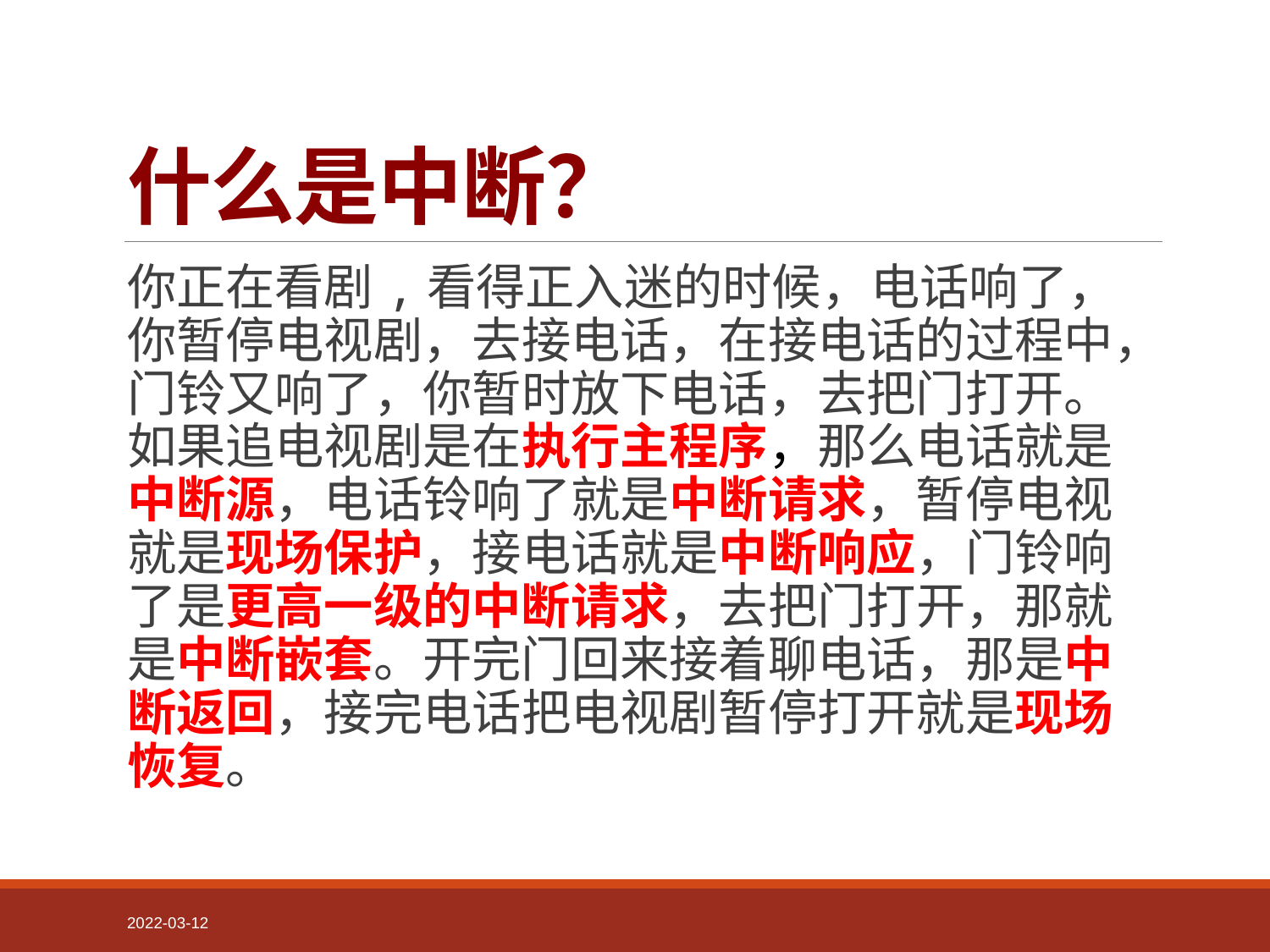

# 什么是中断？
你正在看剧,看得正入迷的时候，电话响了，你暂停电视剧，去接电话，在接电话的过程中，门铃又响了，你暂时放下电话，去把门打开。如果追电视剧是在执行主程序，那么电话就是中断源，电话铃响了就是中断请求，暂停电视就是现场保护，接电话就是中断响应，门铃响了是更高一级的中断请求，去把门打开，那就是中断嵌套。开完门回来接着聊电话，那是中断返回，接完电话把电视剧暂停打开就是现场恢复。
2022-03-12